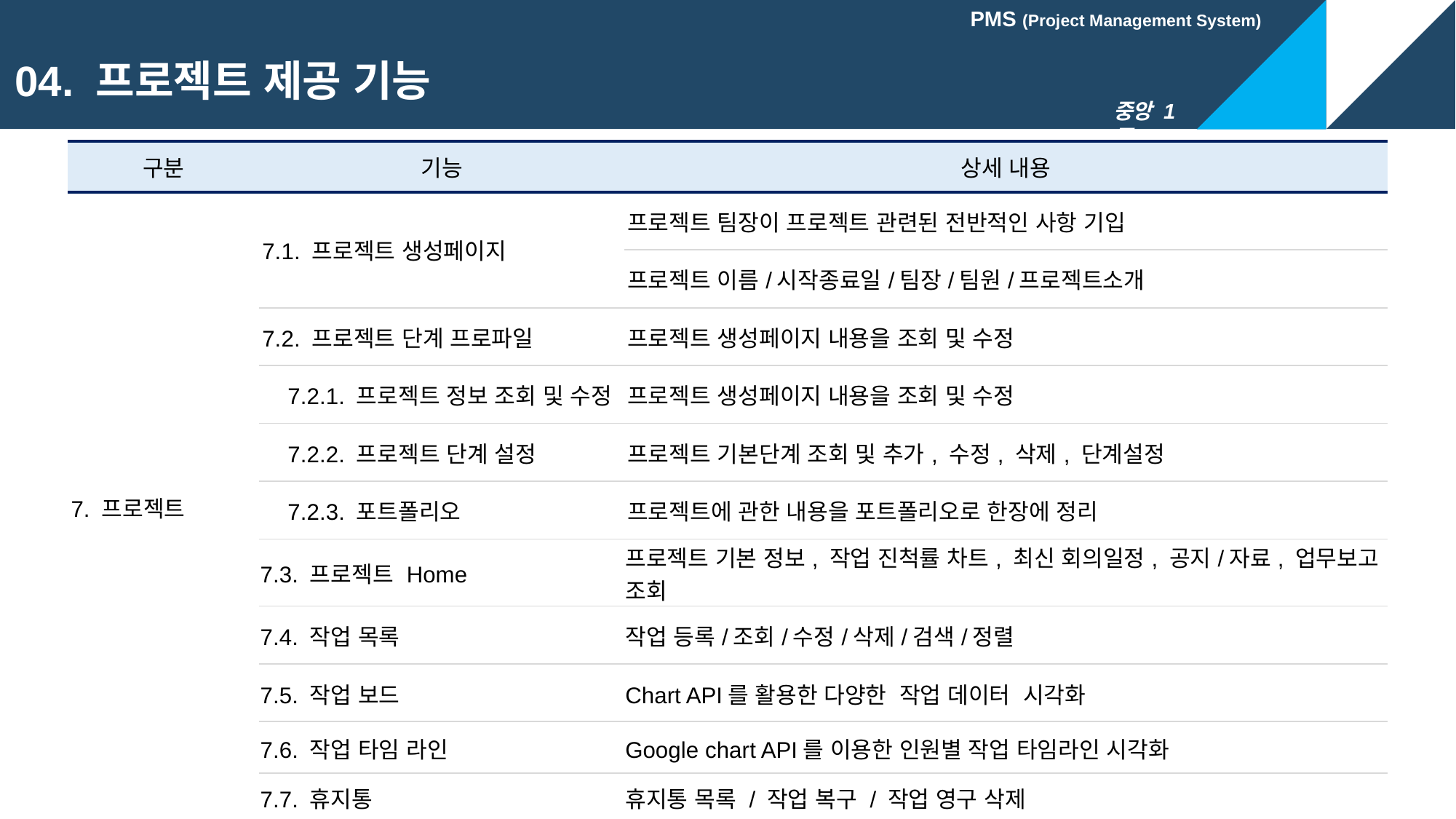

04. 프로젝트 제공 기능
| 구분 | 기능 | 상세 내용 |
| --- | --- | --- |
| 7. 프로젝트 | 7.1. 프로젝트 생성페이지 | 프로젝트 팀장이 프로젝트 관련된 전반적인 사항 기입 |
|  |  | 프로젝트 이름/시작종료일/팀장/팀원/프로젝트소개 |
|  | 7.2. 프로젝트 단계 프로파일 | 프로젝트 생성페이지 내용을 조회 및 수정 |
|  | 7.2.1. 프로젝트 정보 조회 및 수정 | 프로젝트 생성페이지 내용을 조회 및 수정 |
|  | 7.2.2. 프로젝트 단계 설정 | 프로젝트 기본단계 조회 및 추가, 수정, 삭제, 단계설정 |
|  | 7.2.3. 포트폴리오 | 프로젝트에 관한 내용을 포트폴리오로 한장에 정리 |
|  | 7.3. 프로젝트 Home | 프로젝트 기본 정보, 작업 진척률 차트, 최신 회의일정, 공지/자료, 업무보고 조회 |
|  | 7.4. 작업 목록 | 작업 등록/조회/수정/삭제/검색/정렬 |
|  | 7.5. 작업 보드 | Chart API를 활용한 다양한 작업 데이터 시각화 |
|  | 7.6. 작업 타임 라인 | Google chart API를 이용한 인원별 작업 타임라인 시각화 |
|  | 7.7. 휴지통 | 휴지통 목록 / 작업 복구 / 작업 영구 삭제 |